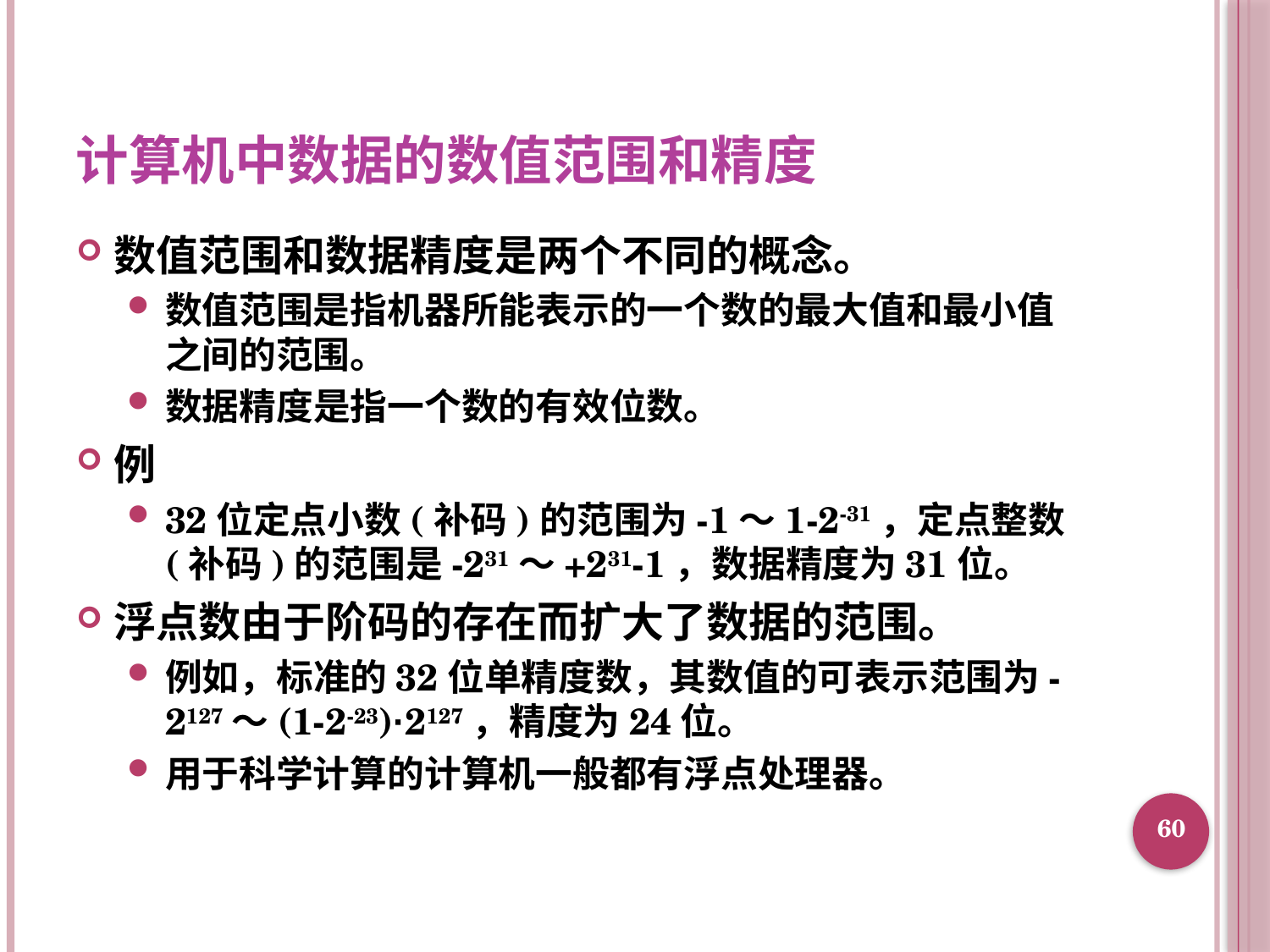

# 计算机中数据的数值范围和精度
数值范围和数据精度是两个不同的概念。
数值范围是指机器所能表示的一个数的最大值和最小值之间的范围。
数据精度是指一个数的有效位数。
例
32位定点小数(补码)的范围为-1～1-2-31，定点整数(补码)的范围是-231～+231-1，数据精度为31位。
浮点数由于阶码的存在而扩大了数据的范围。
例如，标准的32位单精度数，其数值的可表示范围为-2127～(1-2-23)·2127，精度为24位。
用于科学计算的计算机一般都有浮点处理器。

60